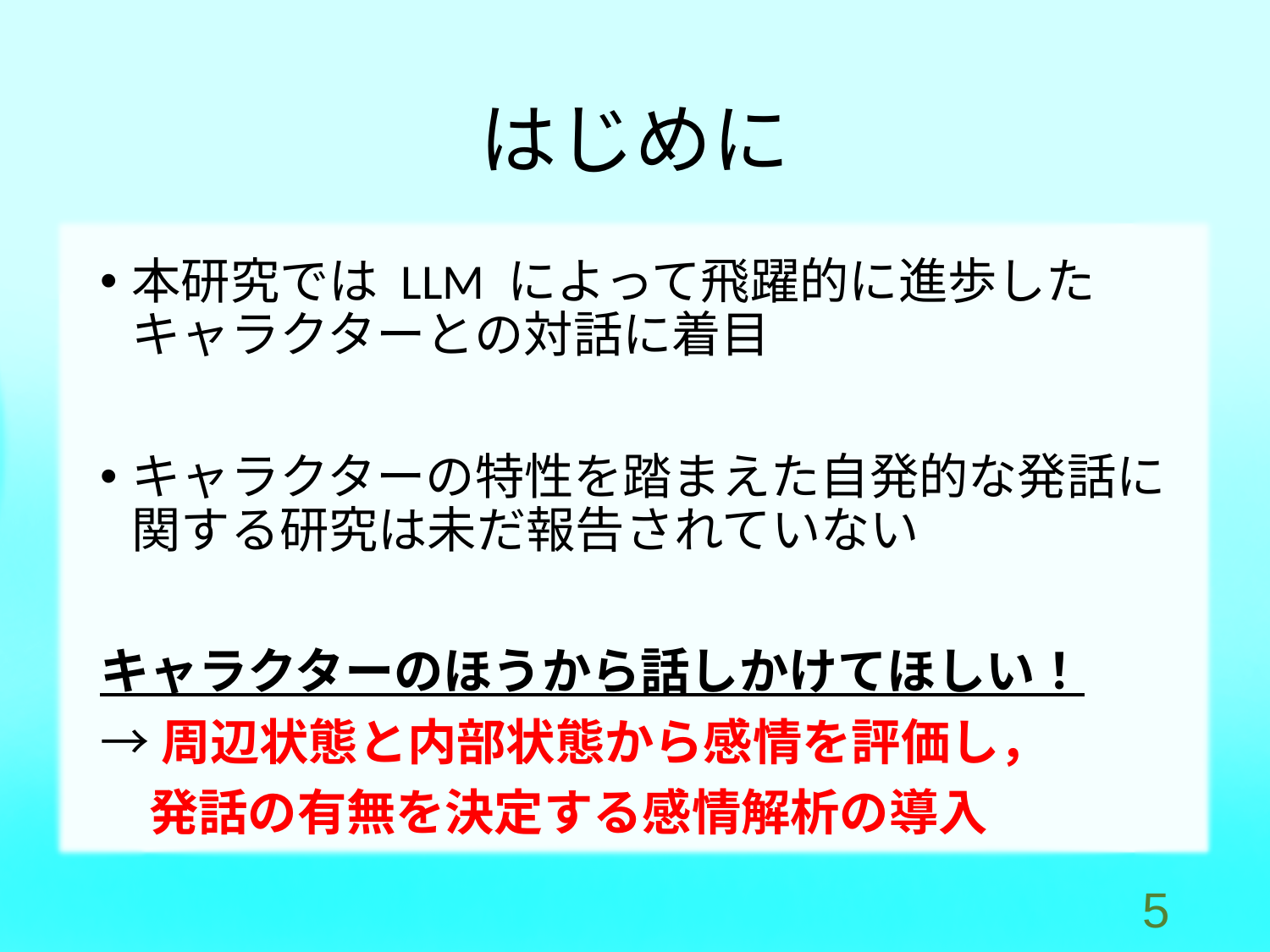

# はじめに
本研究では LLM によって飛躍的に進歩したキャラクターとの対話に着目

キャラクターの特性を踏まえた自発的な発話に関する研究は未だ報告されていない

キャラクターのほうから話しかけてほしい！
→周辺状態と内部状態から感情を評価し，
　発話の有無を決定する感情解析の導入

5